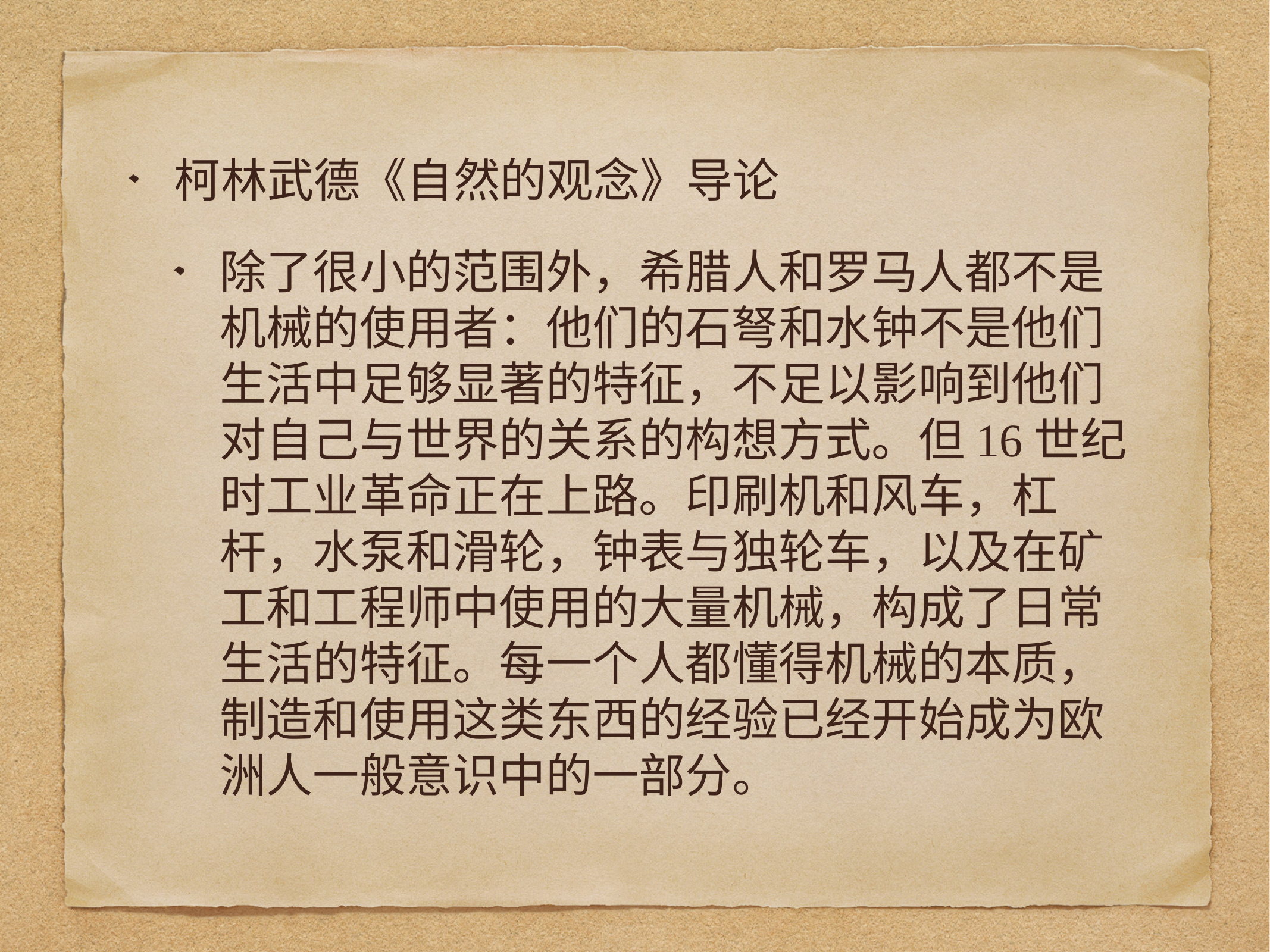

柯林武德《自然的观念》导论
除了很小的范围外，希腊人和罗马人都不是机械的使用者：他们的石弩和水钟不是他们生活中足够显著的特征，不足以影响到他们对自己与世界的关系的构想方式。但16世纪时工业革命正在上路。印刷机和风车，杠杆，水泵和滑轮，钟表与独轮车，以及在矿工和工程师中使用的大量机械，构成了日常生活的特征。每一个人都懂得机械的本质，制造和使用这类东西的经验已经开始成为欧洲人一般意识中的一部分。